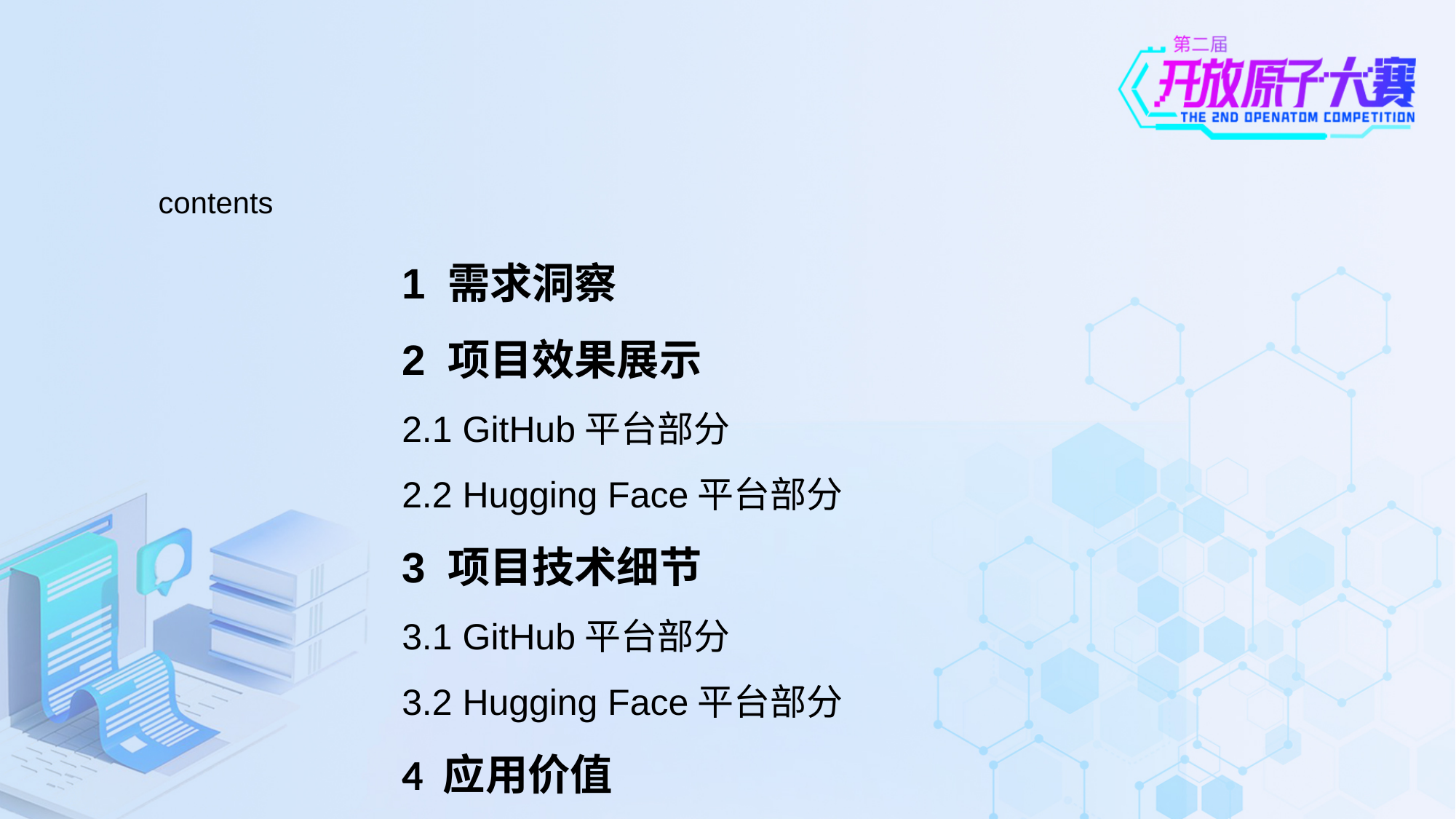

#
1 需求洞察
2 项目效果展示
2.1 GitHub平台部分
2.2 Hugging Face平台部分
3 项目技术细节
3.1 GitHub平台部分
3.2 Hugging Face平台部分
4 应用价值